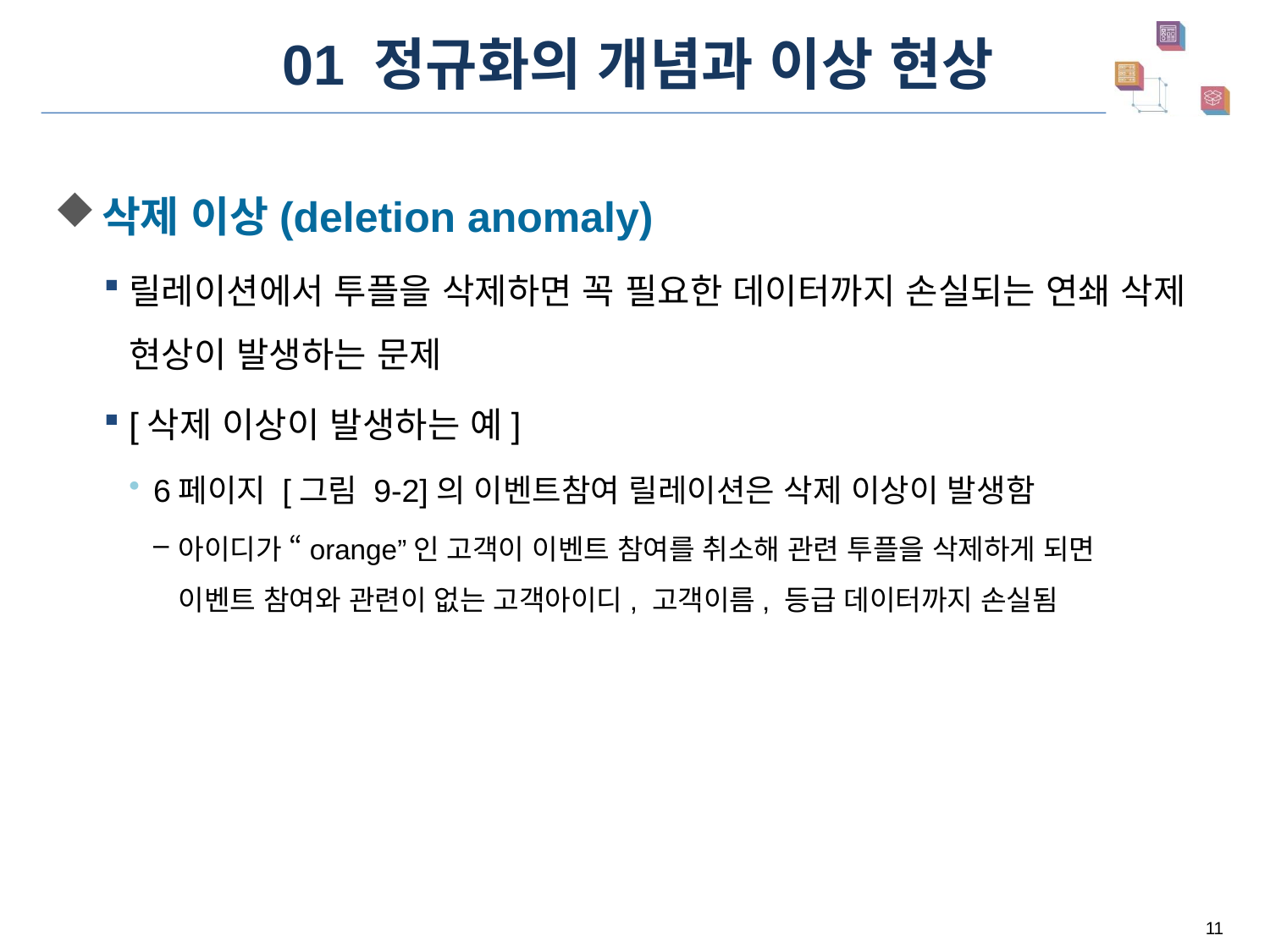

# 01 정규화의 개념과 이상 현상
삭제 이상(deletion anomaly)
릴레이션에서 투플을 삭제하면 꼭 필요한 데이터까지 손실되는 연쇄 삭제 현상이 발생하는 문제
[삭제 이상이 발생하는 예]
6페이지 [그림 9-2]의 이벤트참여 릴레이션은 삭제 이상이 발생함
아이디가 “orange”인 고객이 이벤트 참여를 취소해 관련 투플을 삭제하게 되면
이벤트 참여와 관련이 없는 고객아이디, 고객이름, 등급 데이터까지 손실됨